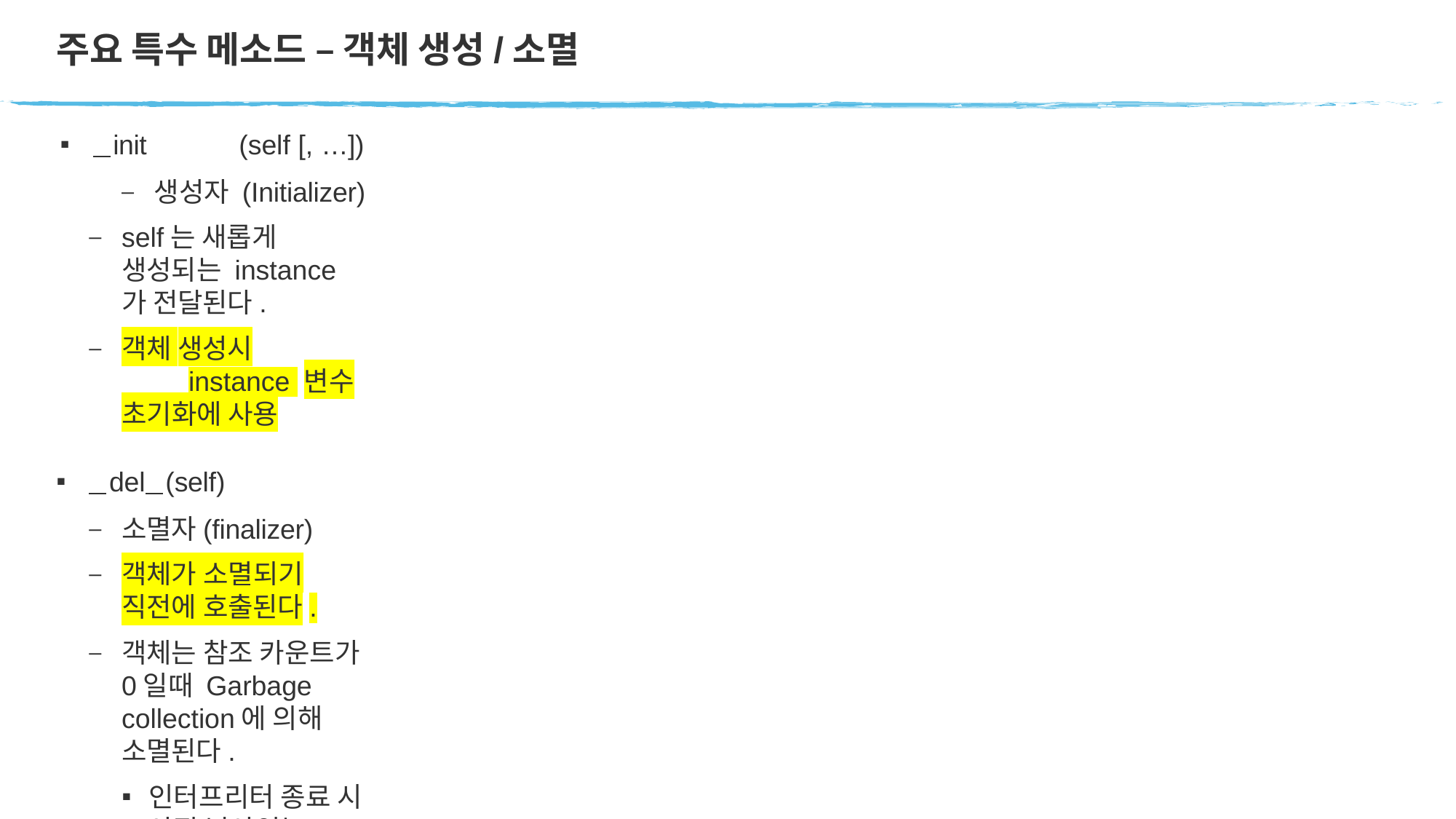

# 주요 특수 메소드 – 객체 생성/소멸
  init	(self [, …])
생성자 (Initializer)
self는 새롭게 생성되는 instance가 전달된다.
객체 생성시	instance 변수 초기화에 사용
  del  (self)
소멸자(finalizer)
객체가 소멸되기 직전에 호출된다.
객체는 참조 카운트가 0일때 Garbage collection에 의해 소멸된다.
인터프리터 종료 시 아직 남아있는 객체들의 소멸자 메소드 호출은 보장되지 않는다.